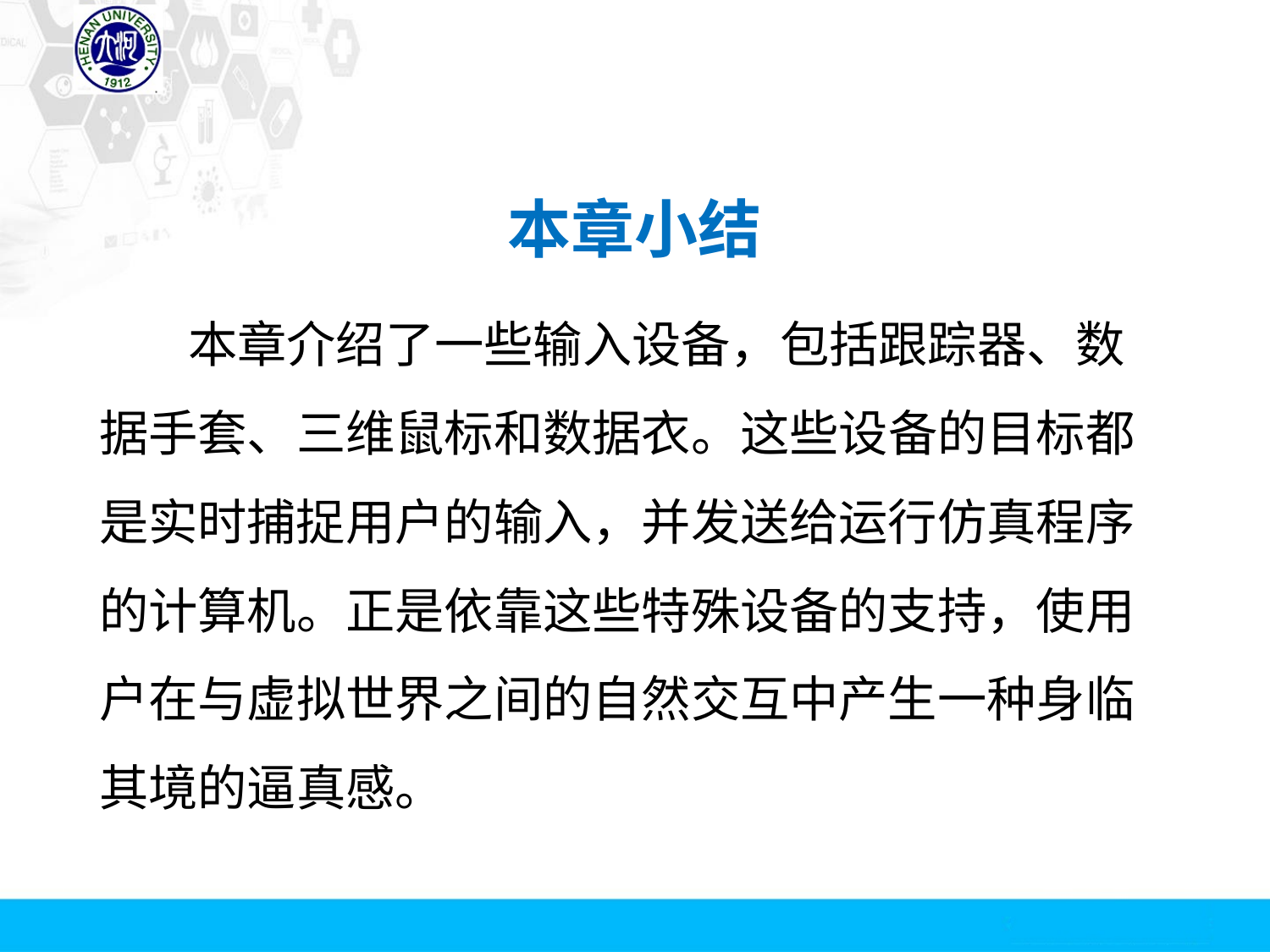

本章小结
       本章介绍了一些输入设备，包括跟踪器、数据手套、三维鼠标和数据衣。这些设备的目标都是实时捕捉用户的输入，并发送给运行仿真程序的计算机。正是依靠这些特殊设备的支持，使用户在与虚拟世界之间的自然交互中产生一种身临其境的逼真感。